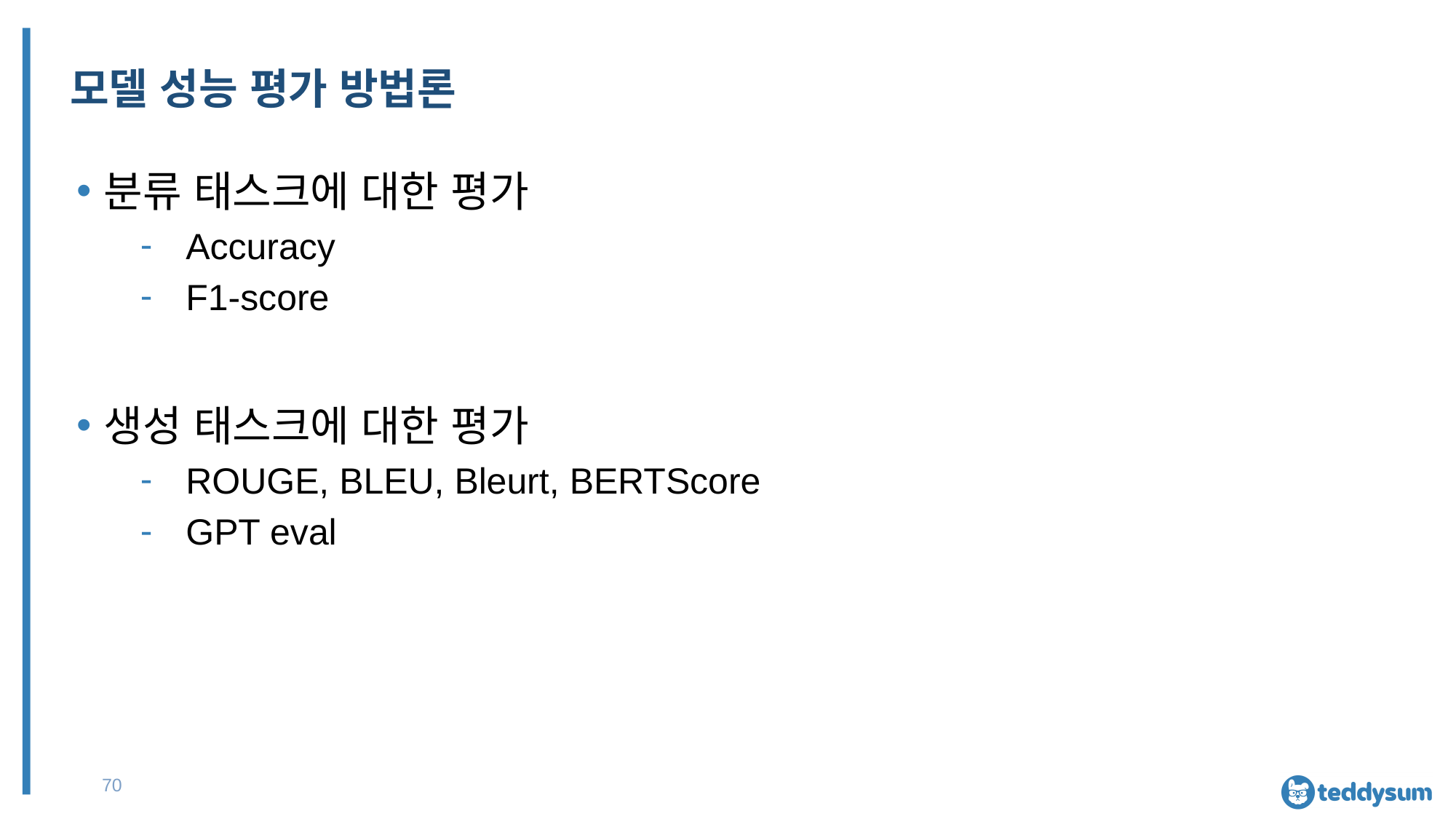

# 모델 성능 평가 방법론
분류 태스크에 대한 평가
Accuracy
F1-score

생성 태스크에 대한 평가
ROUGE, BLEU, Bleurt, BERTScore
GPT eval
70